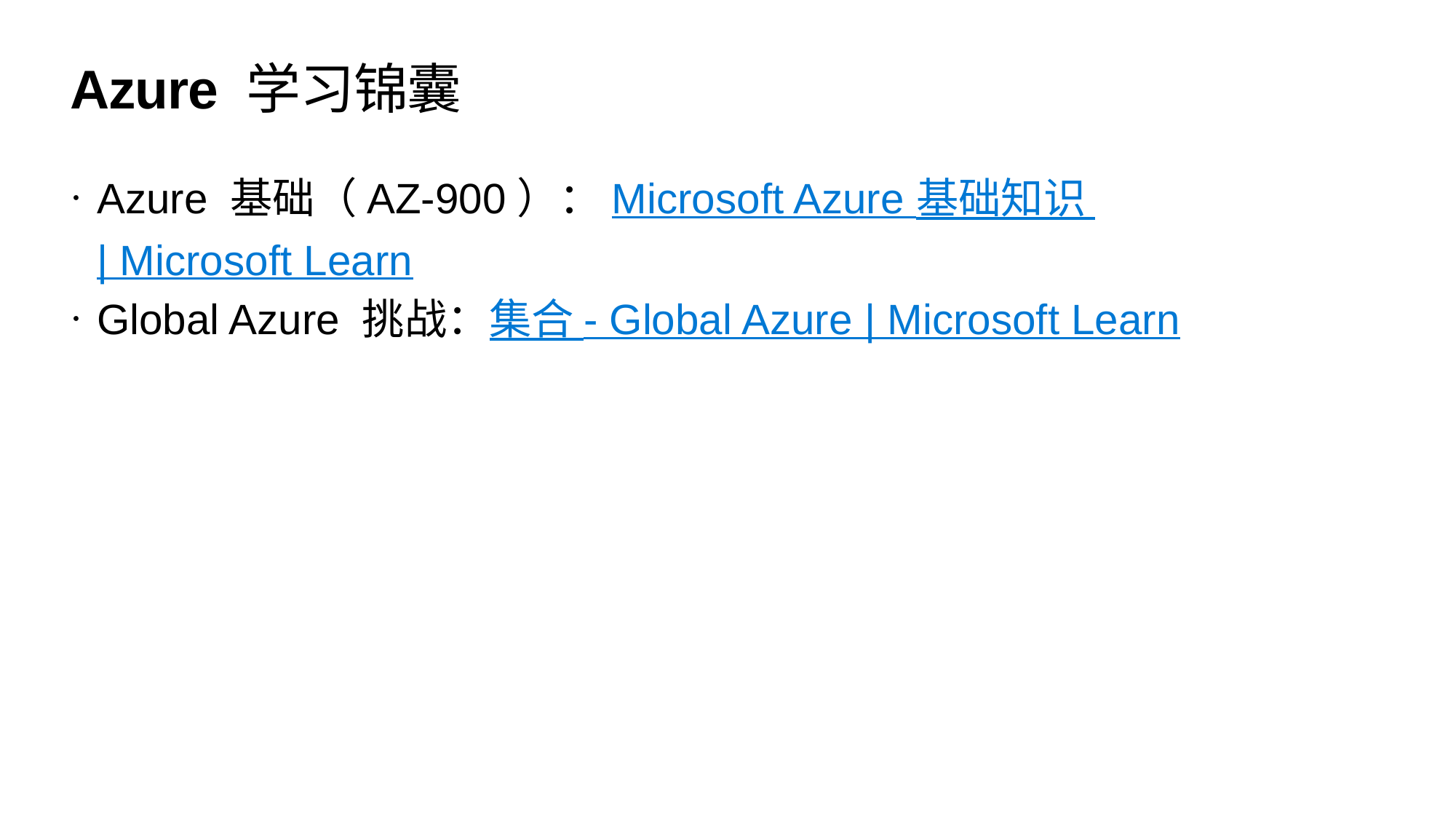

# Azure 学习锦囊
Azure 基础（AZ-900）：Microsoft Azure 基础知识 | Microsoft Learn
Global Azure 挑战：集合 - Global Azure | Microsoft Learn